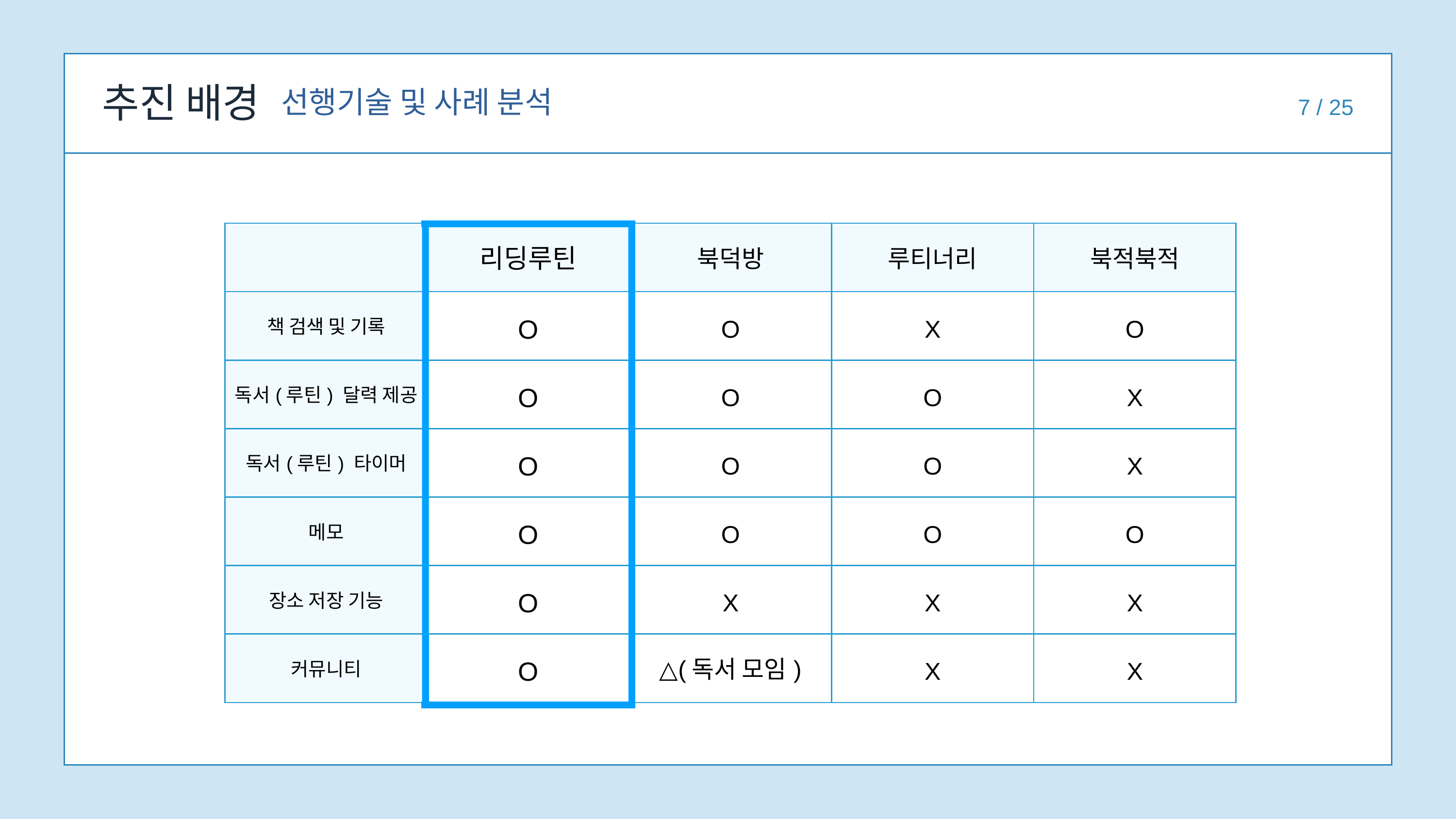

추진 배경
선행기술 및 사례 분석
7 / 25

|  | 리딩루틴 | 북덕방 | 루티너리 | 북적북적 |
| --- | --- | --- | --- | --- |
| 책 검색 및 기록 | O | O | X | O |
| 독서(루틴) 달력 제공 | O | O | O | X |
| 독서(루틴) 타이머 | O | O | O | X |
| 메모 | O | O | O | O |
| 장소 저장 기능 | O | X | X | X |
| 커뮤니티 | O | △(독서 모임) | X | X |